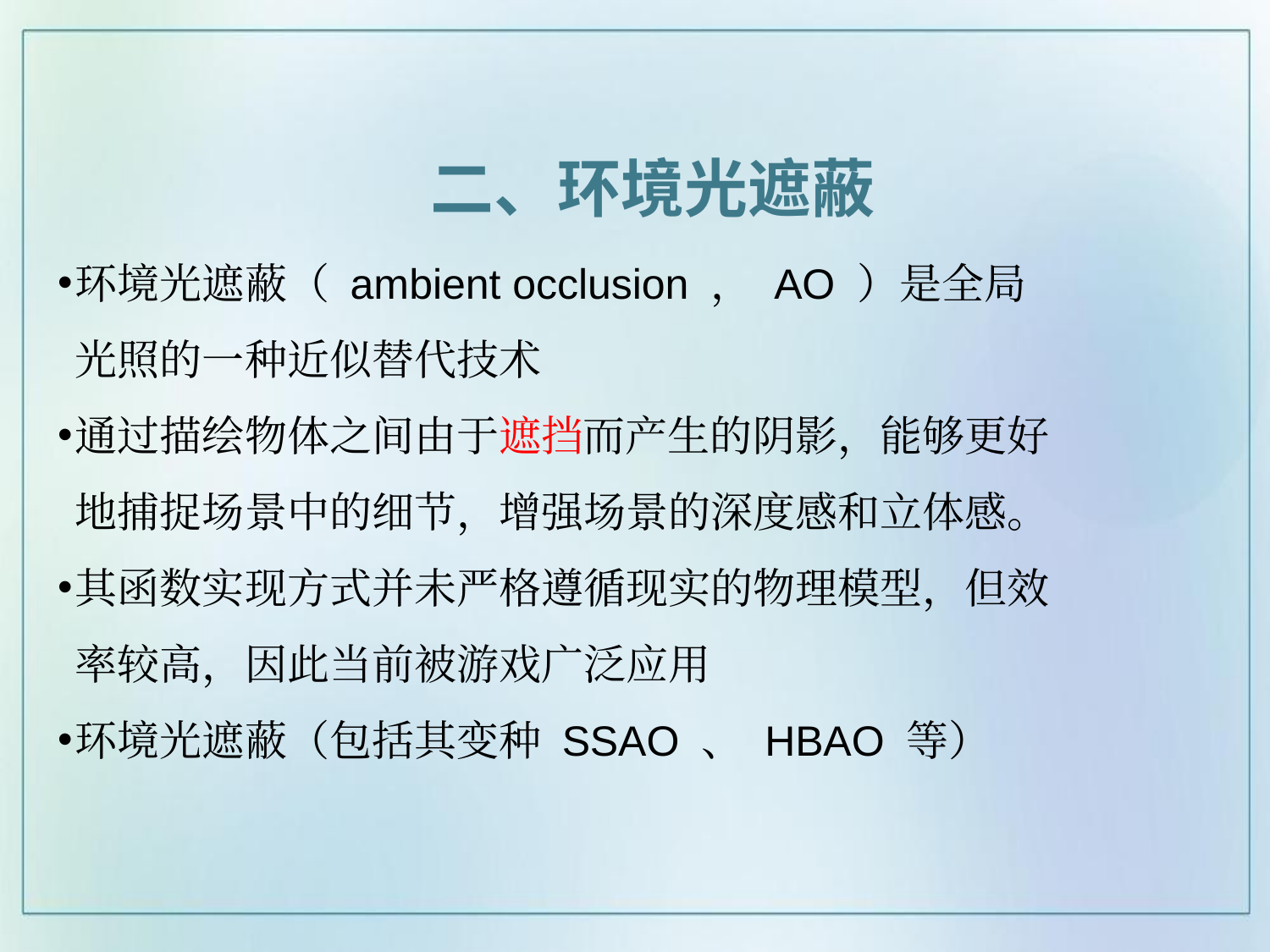

二、环境光遮蔽
环境光遮蔽（ ambient occlusion ， AO ）是全局光照的一种近似替代技术
通过描绘物体之间由于遮挡而产生的阴影，能够更好地捕捉场景中的细节，增强场景的深度感和立体感。
其函数实现方式并未严格遵循现实的物理模型，但效率较高，因此当前被游戏广泛应用
环境光遮蔽（包括其变种 SSAO 、 HBAO 等）